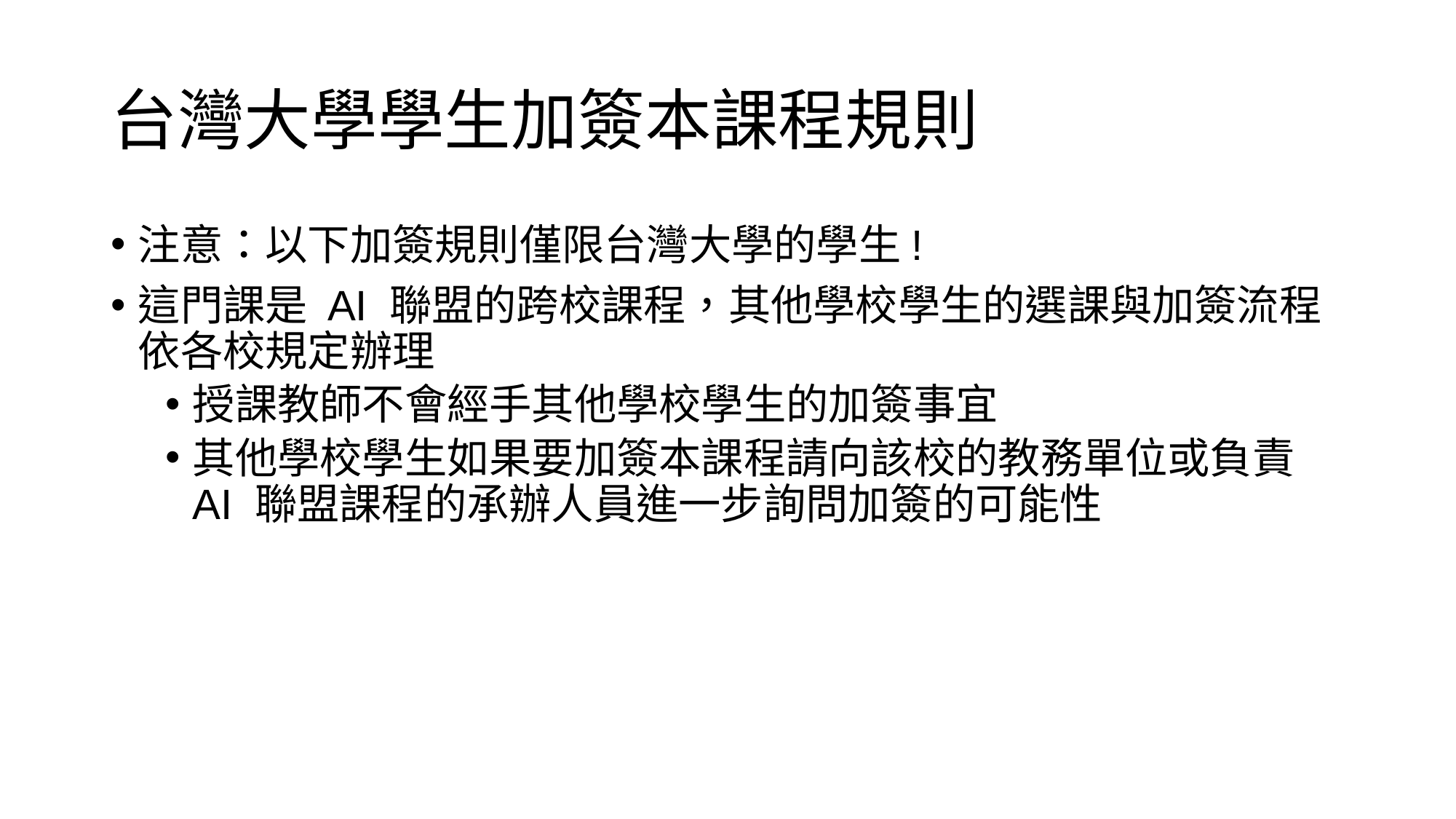

# 台灣大學學生加簽本課程規則
注意：以下加簽規則僅限台灣大學的學生!
這門課是 AI 聯盟的跨校課程，其他學校學生的選課與加簽流程依各校規定辦理
授課教師不會經手其他學校學生的加簽事宜
其他學校學生如果要加簽本課程請向該校的教務單位或負責 AI 聯盟課程的承辦人員進一步詢問加簽的可能性